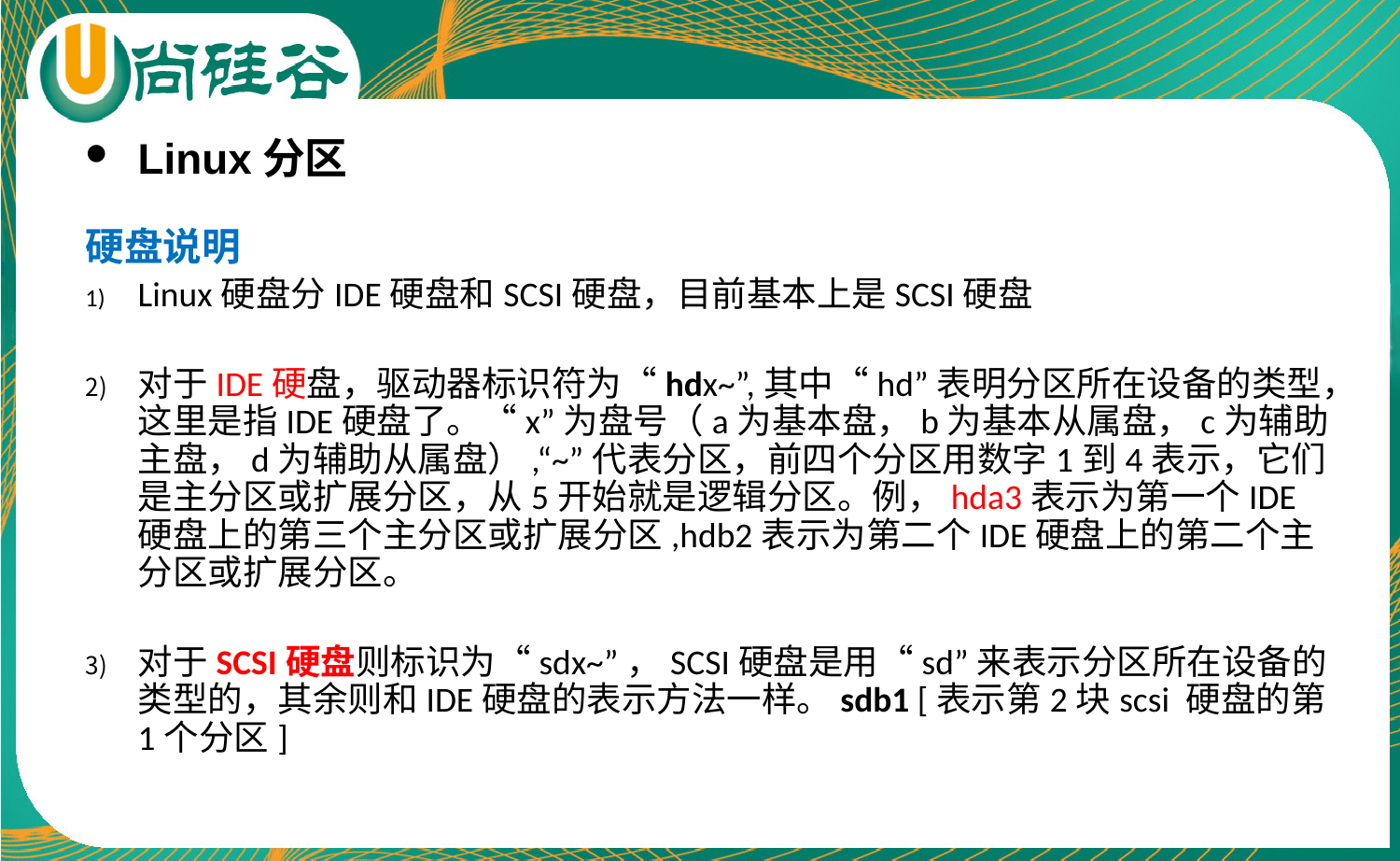

Linux分区
硬盘说明
Linux硬盘分IDE硬盘和SCSI硬盘，目前基本上是SCSI硬盘

对于IDE硬盘，驱动器标识符为“hdx~”,其中“hd”表明分区所在设备的类型，这里是指IDE硬盘了。“x”为盘号（a为基本盘，b为基本从属盘，c为辅助主盘，d为辅助从属盘）,“~”代表分区，前四个分区用数字1到4表示，它们是主分区或扩展分区，从5开始就是逻辑分区。例，hda3表示为第一个IDE硬盘上的第三个主分区或扩展分区,hdb2表示为第二个IDE硬盘上的第二个主分区或扩展分区。

对于SCSI硬盘则标识为“sdx~”，SCSI硬盘是用“sd”来表示分区所在设备的类型的，其余则和IDE硬盘的表示方法一样。sdb1 [表示第2块scsi 硬盘的第1个分区]